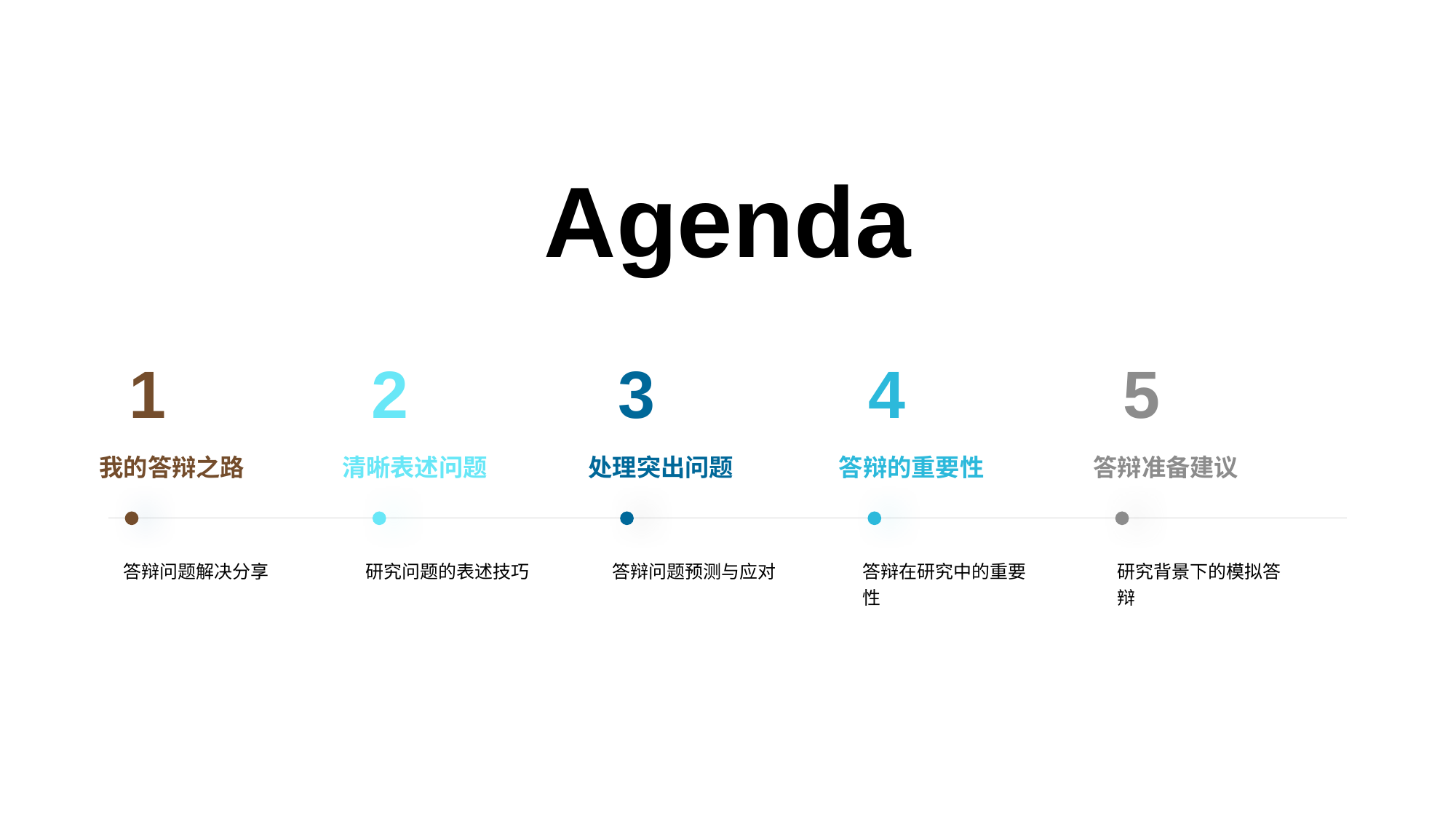

Agenda
1
我的答辩之路

答辩问题解决分享
2
清晰表述问题

研究问题的表述技巧
3
处理突出问题

答辩问题预测与应对
4
答辩的重要性

答辩在研究中的重要性
5
答辩准备建议

研究背景下的模拟答辩